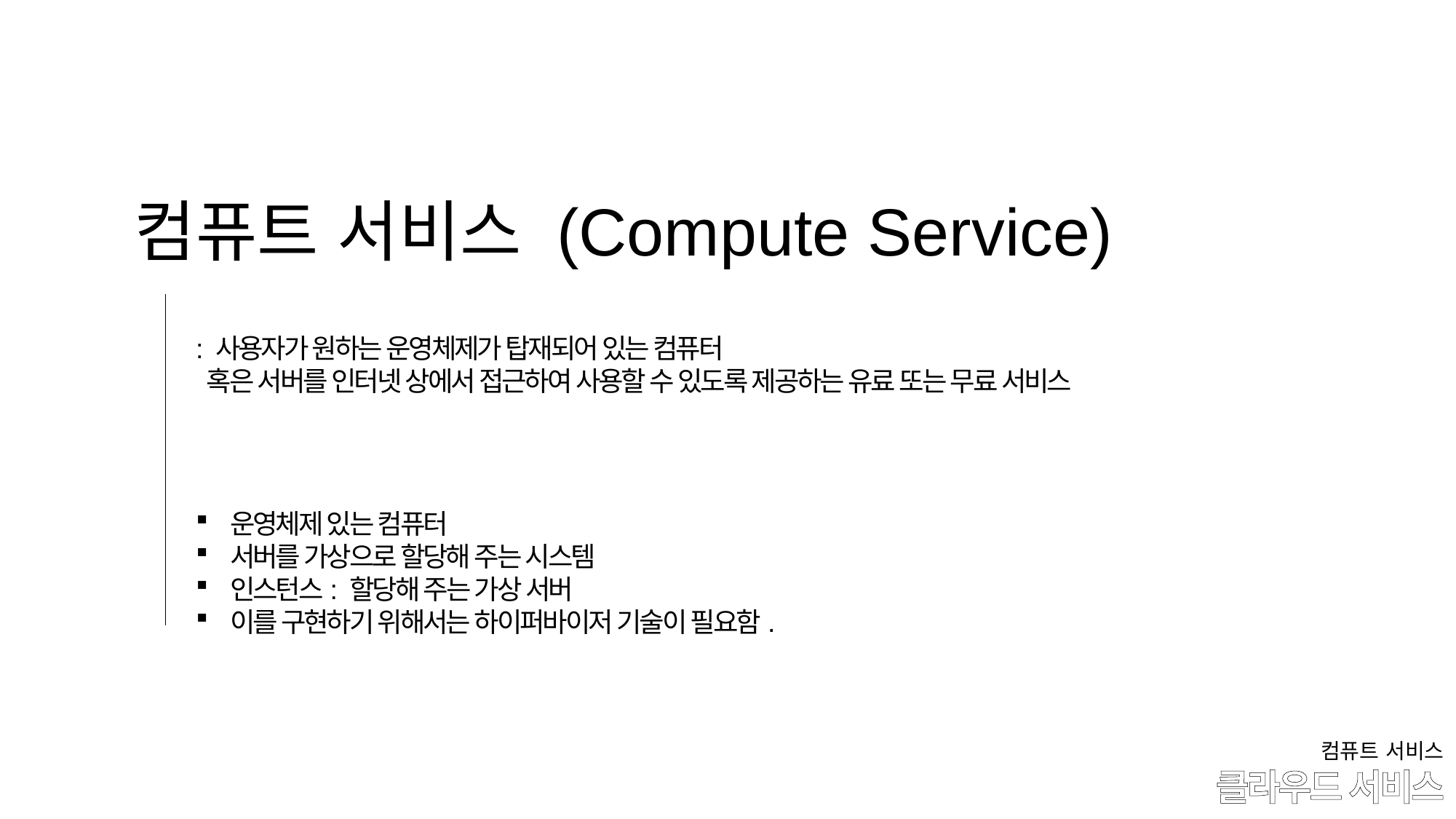

컴퓨트 서비스 (Compute Service)
: 사용자가 원하는 운영체제가 탑재되어 있는 컴퓨터
  혹은 서버를 인터넷 상에서 접근하여 사용할 수 있도록 제공하는 유료 또는 무료 서비스
운영체제 있는 컴퓨터
서버를 가상으로 할당해 주는 시스템
인스턴스: 할당해 주는 가상 서버
이를 구현하기 위해서는 하이퍼바이저 기술이 필요함.
컴퓨트 서비스
# 클라우드 서비스